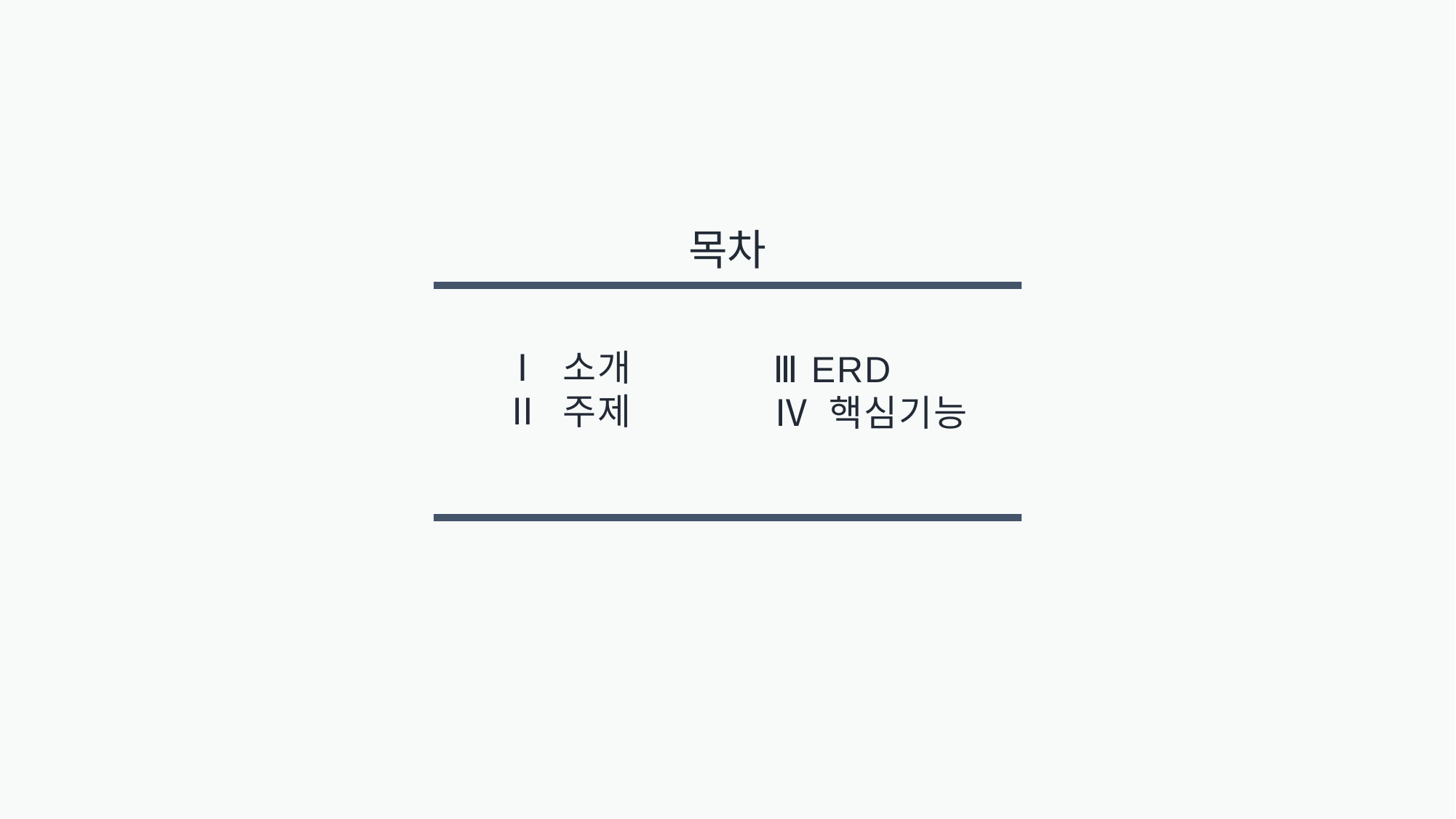

목차
Ⅰ 소개
Ⅱ 주제
Ⅲ ERD
Ⅳ 핵심기능